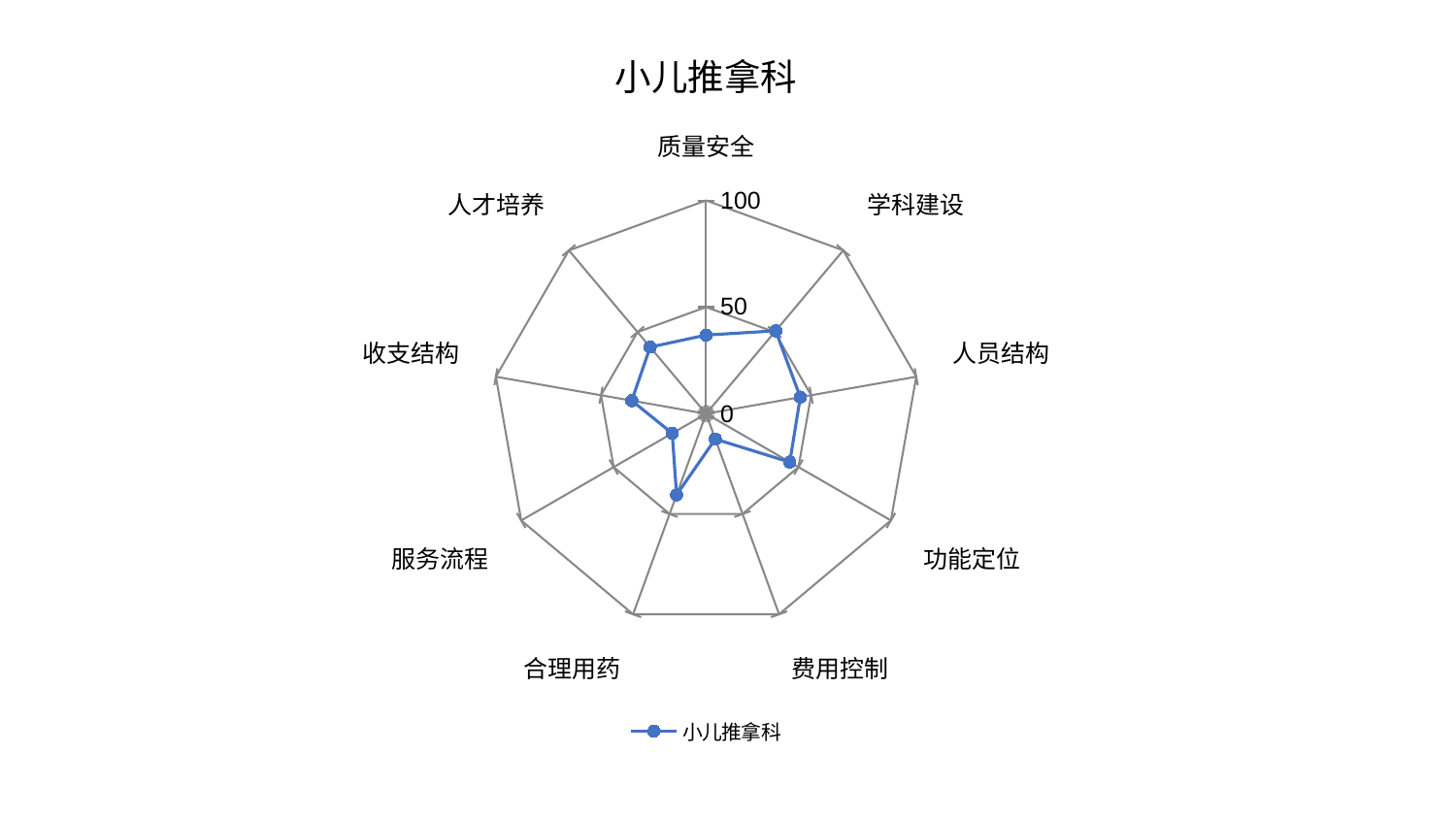

### Chart: 小儿推拿科

| Category | 小儿推拿科 |
|---|---|
| 质量安全 | 36.898751168272334 |
| 学科建设 | 50.760312526867544 |
| 人员结构 | 44.83632636434414 |
| 功能定位 | 45.30977864449306 |
| 费用控制 | 12.632564475266701 |
| 合理用药 | 40.42958039386076 |
| 服务流程 | 18.312308449830297 |
| 收支结构 | 35.36373218377631 |
| 人才培养 | 40.79406408785904 |
280